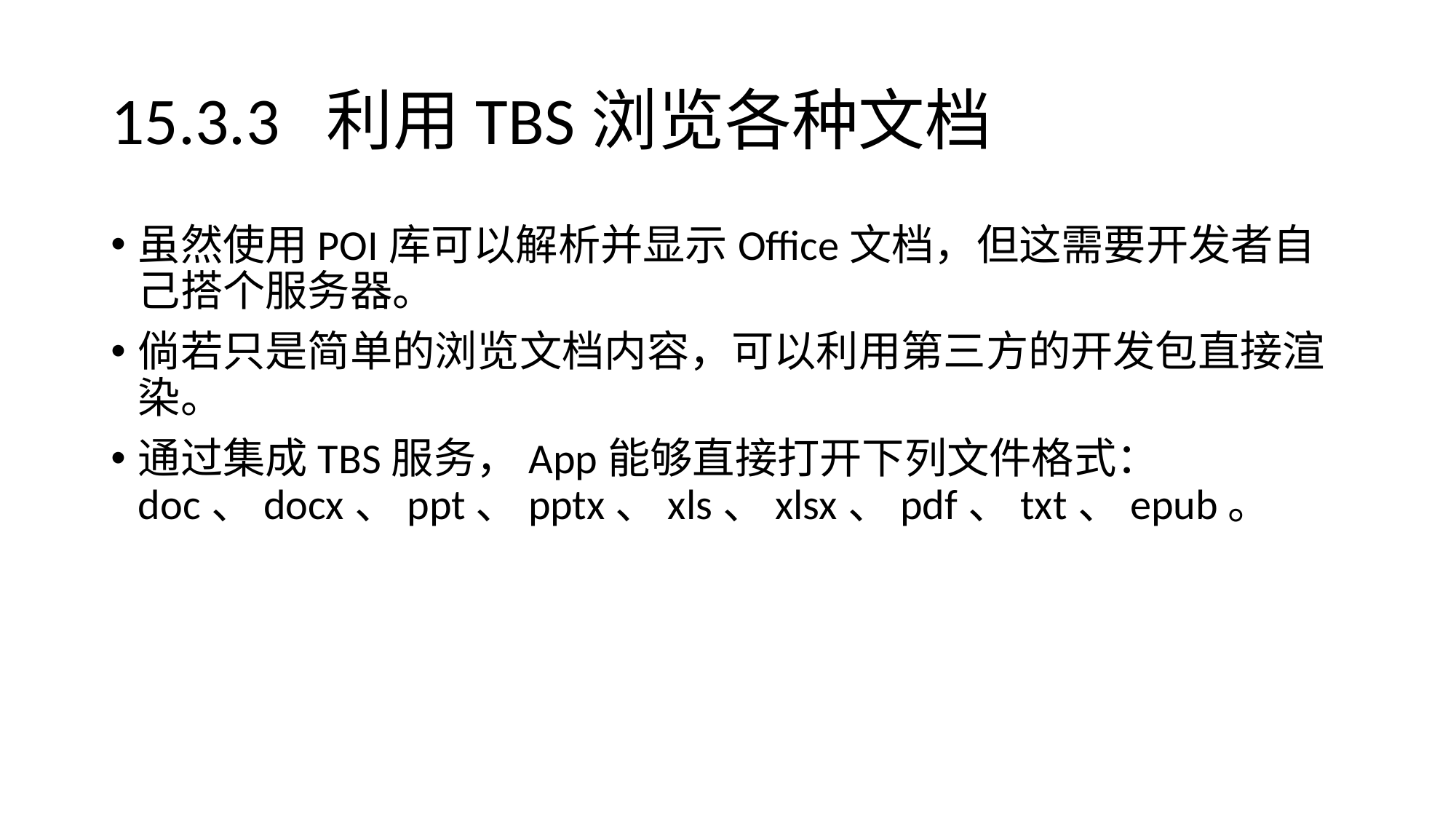

# 15.3.3  利用TBS浏览各种文档
虽然使用POI库可以解析并显示Office文档，但这需要开发者自己搭个服务器。
倘若只是简单的浏览文档内容，可以利用第三方的开发包直接渲染。
通过集成TBS服务，App能够直接打开下列文件格式：doc、docx、ppt、pptx、xls、xlsx、pdf、txt、epub。